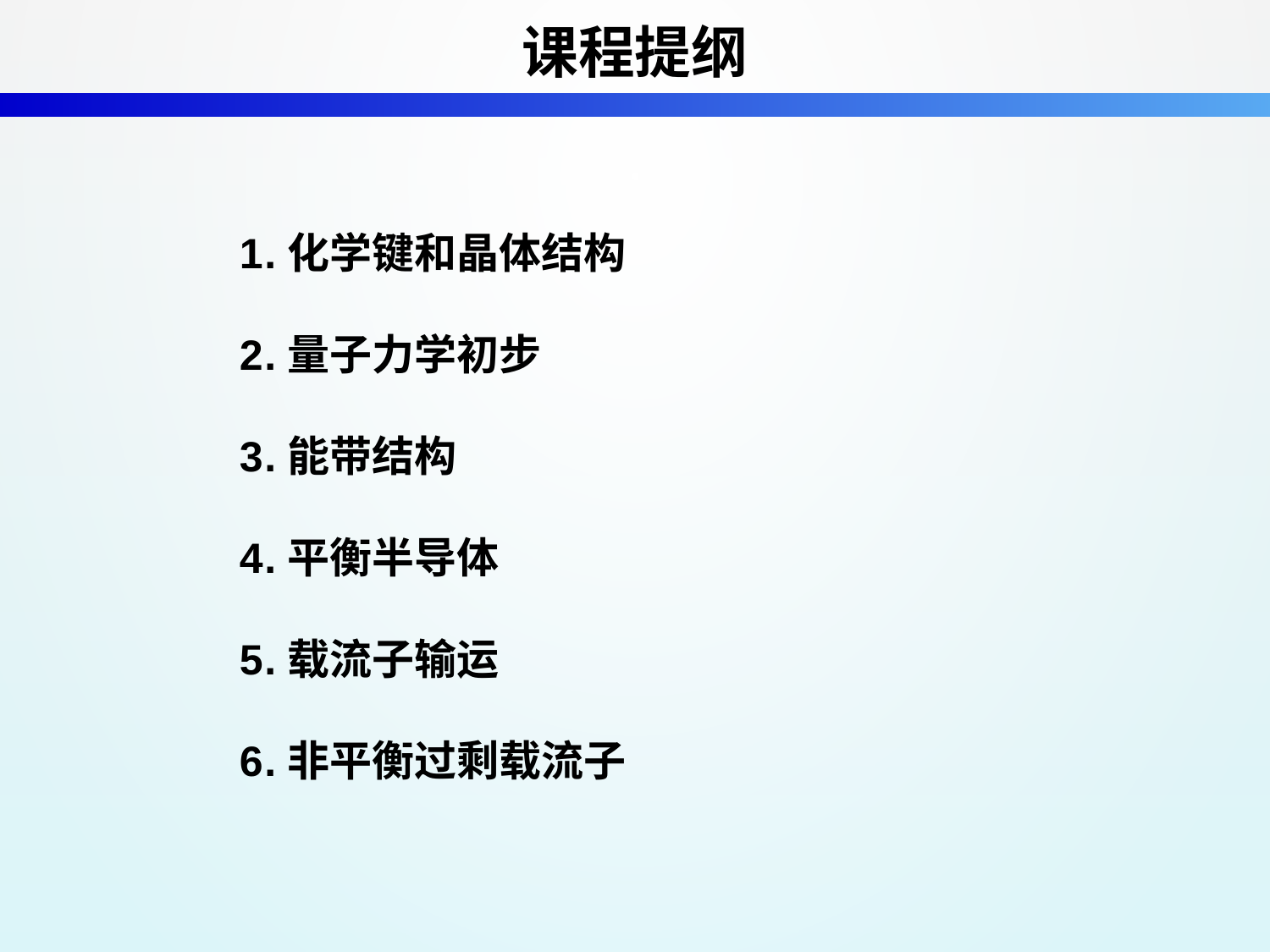

课程提纲
化学键和晶体结构
量子力学初步
能带结构
平衡半导体
载流子输运
非平衡过剩载流子